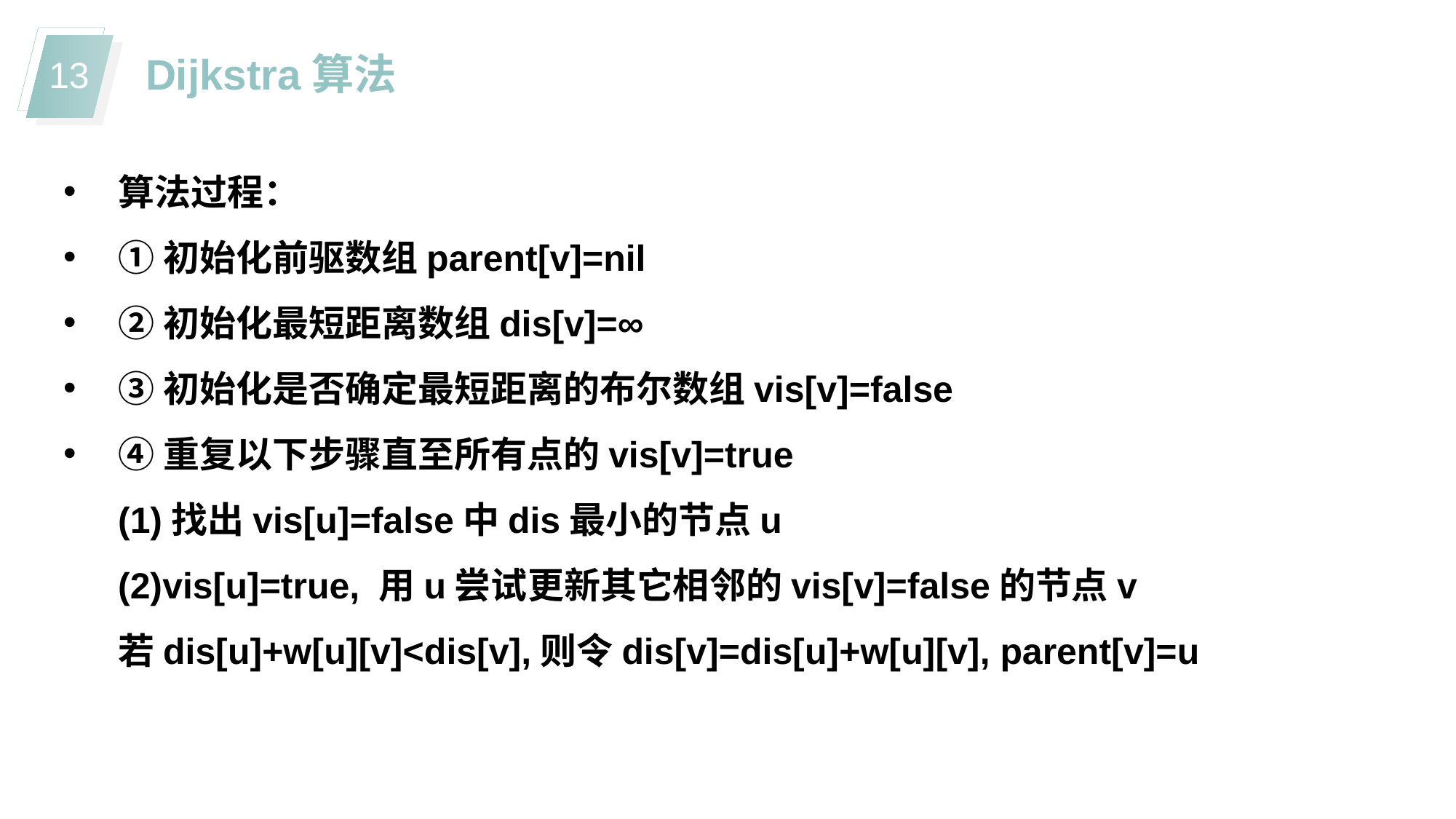

Dijkstra算法
算法过程：
①初始化前驱数组parent[v]=nil
②初始化最短距离数组dis[v]=∞
③初始化是否确定最短距离的布尔数组vis[v]=false
④重复以下步骤直至所有点的vis[v]=true
(1)找出vis[u]=false中dis最小的节点u
(2)vis[u]=true, 用u尝试更新其它相邻的vis[v]=false的节点v
若dis[u]+w[u][v]<dis[v],则令dis[v]=dis[u]+w[u][v], parent[v]=u